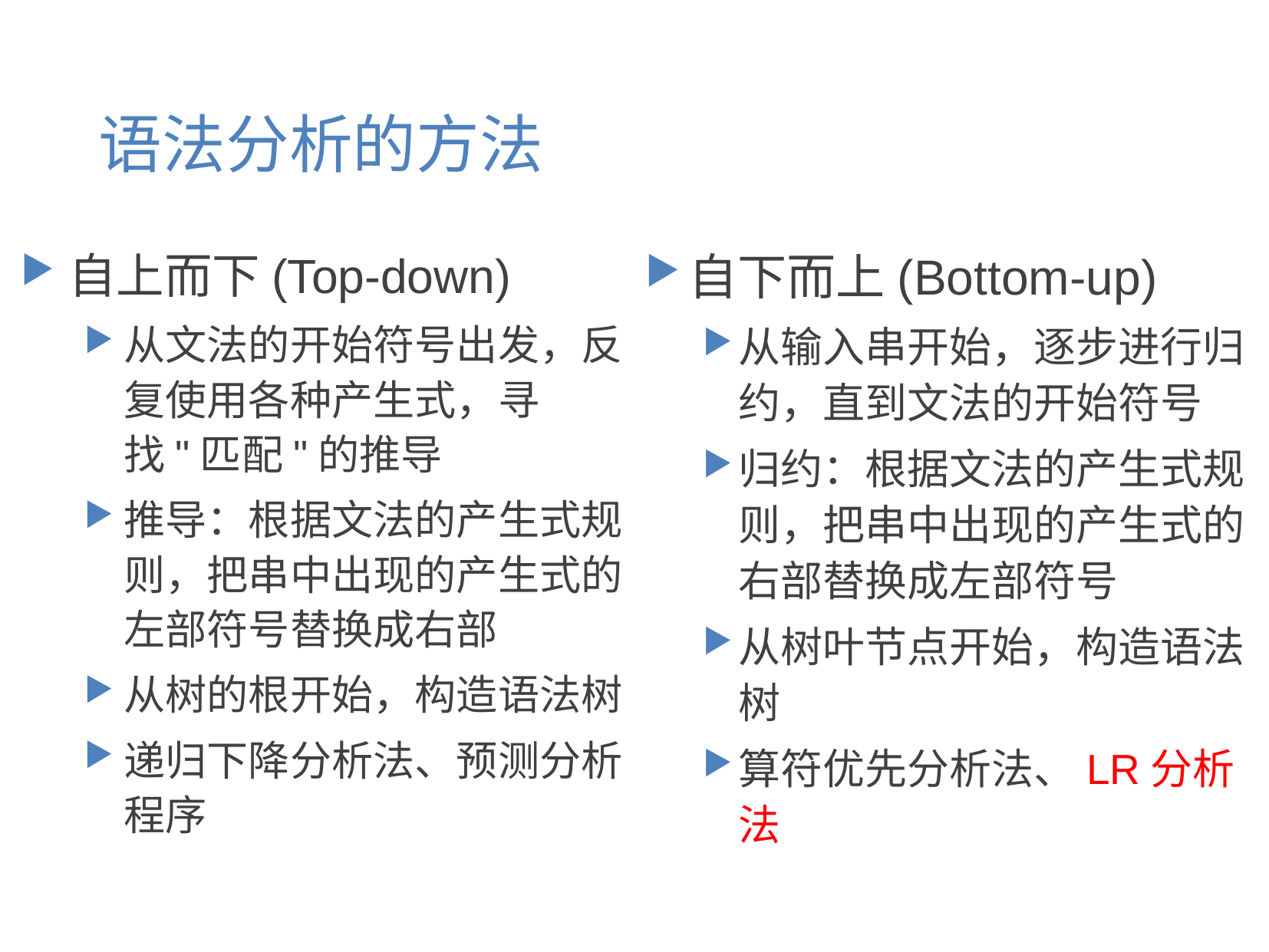

# 语法分析的方法
自上而下(Top-down)
从文法的开始符号出发，反复使用各种产生式，寻找"匹配"的推导
推导：根据文法的产生式规则，把串中出现的产生式的左部符号替换成右部
从树的根开始，构造语法树
递归下降分析法、预测分析程序
自下而上(Bottom-up)
从输入串开始，逐步进行归约，直到文法的开始符号
归约：根据文法的产生式规则，把串中出现的产生式的右部替换成左部符号
从树叶节点开始，构造语法树
算符优先分析法、LR分析法